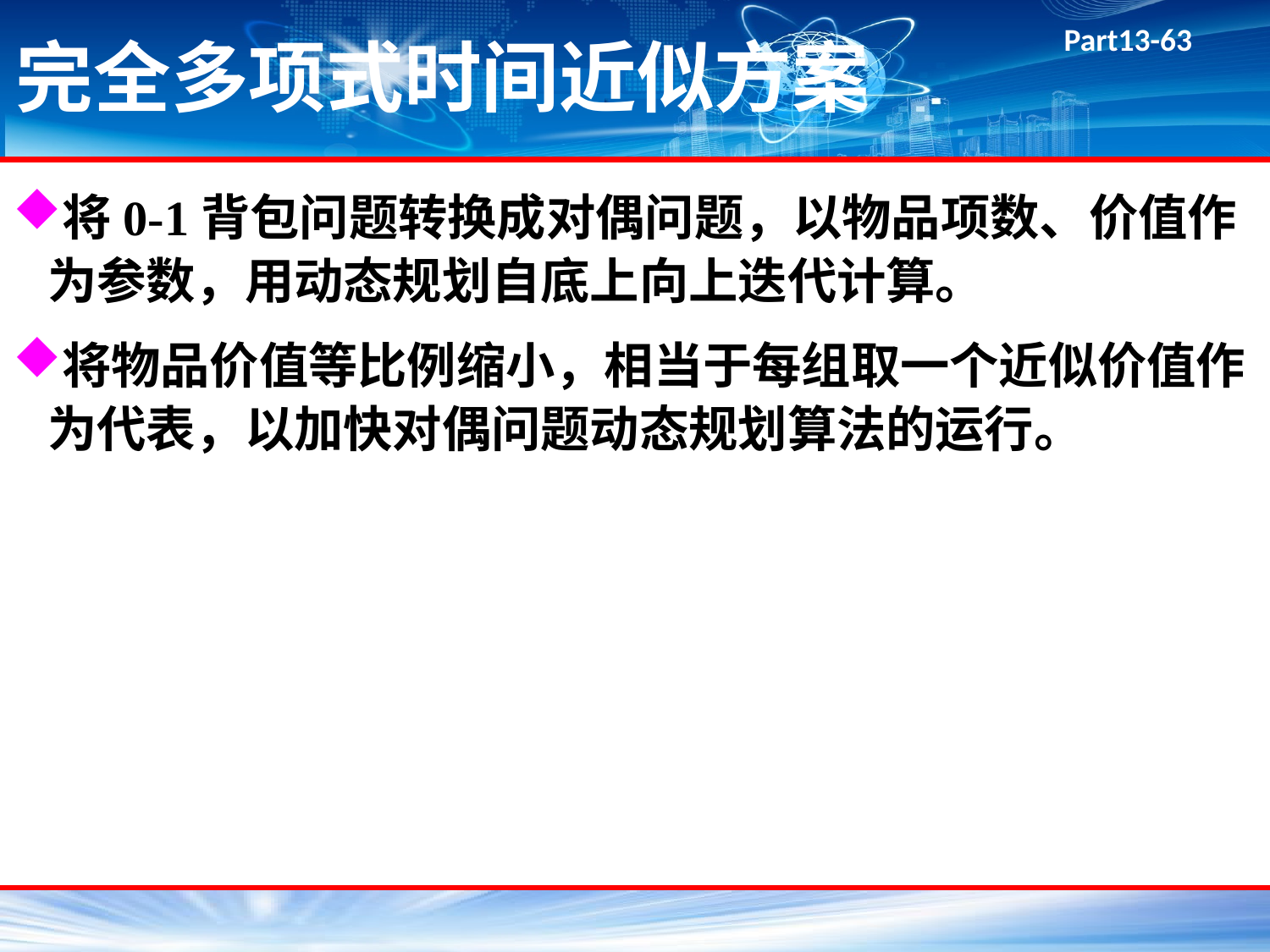

# 完全多项式时间近似方案
将0-1背包问题转换成对偶问题，以物品项数、价值作为参数，用动态规划自底上向上迭代计算。
将物品价值等比例缩小，相当于每组取一个近似价值作为代表，以加快对偶问题动态规划算法的运行。